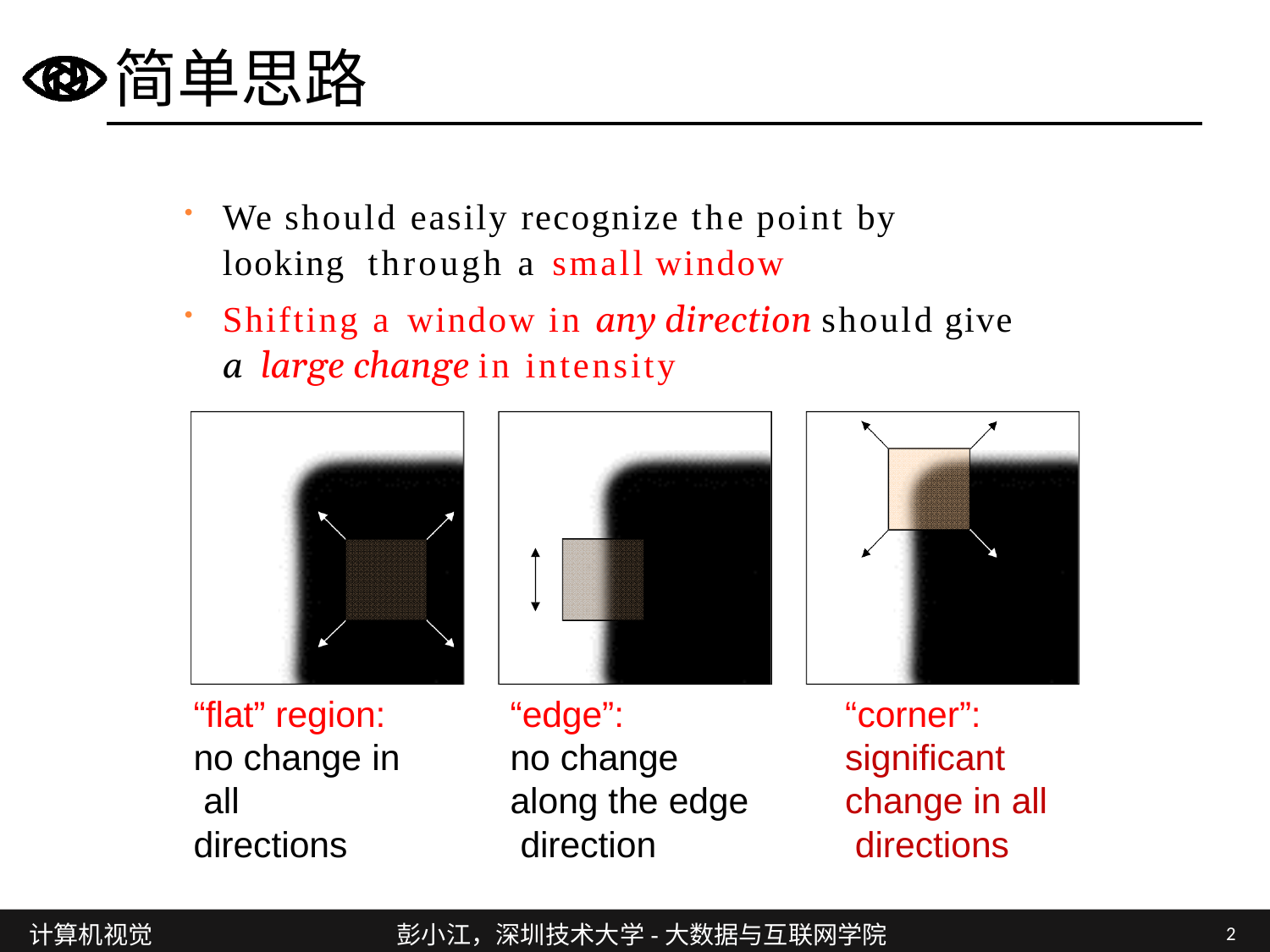

# 简单思路
We should easily recognize the point by looking  through a small window
Shifting a window in any direction should give a  large change in intensity

“flat” region:  no change in  all directions
“edge”:
no change  along the edge  direction
“corner”:  significant  change in all  directions